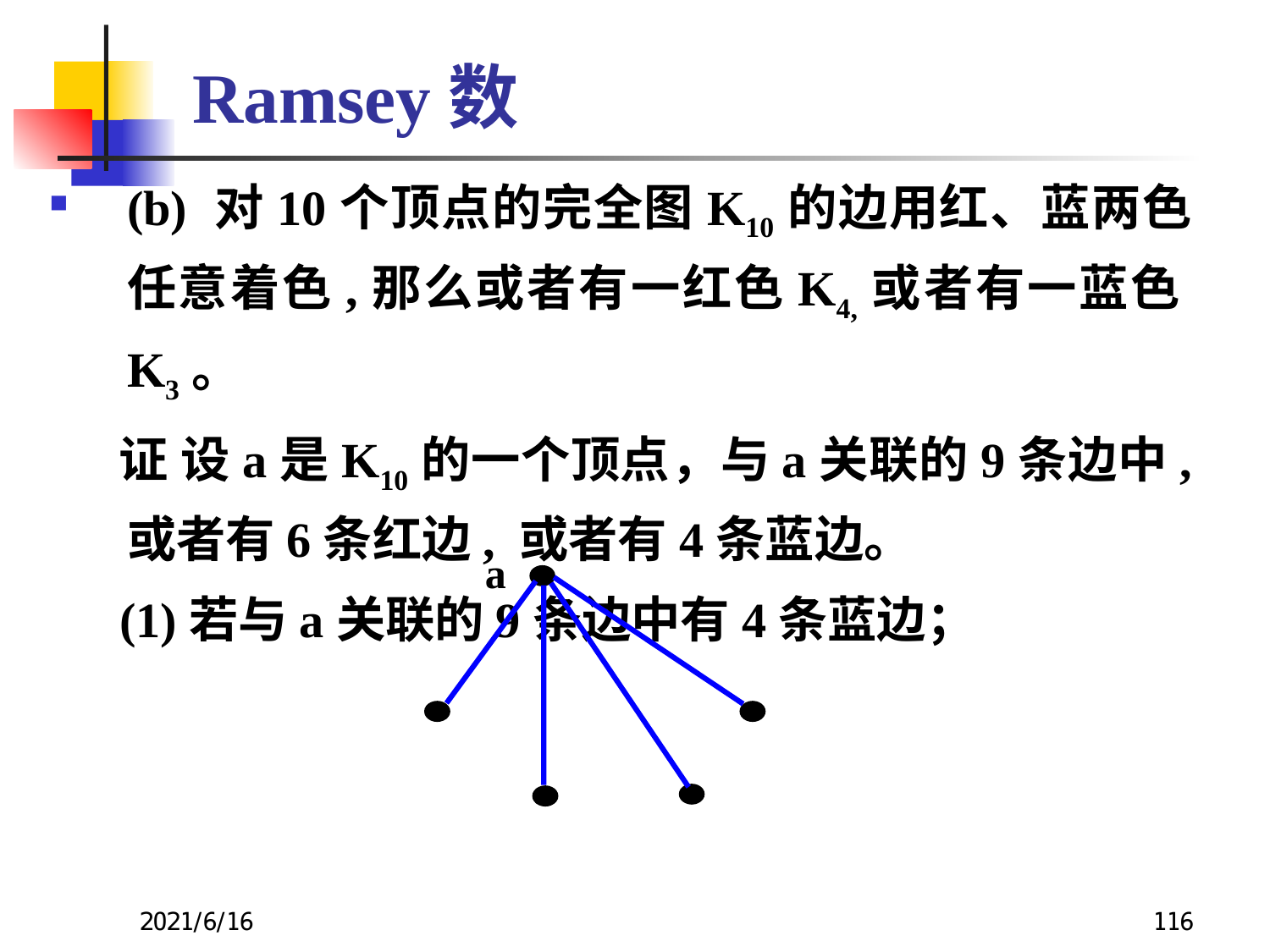

# Ramsey数
(b) 对10个顶点的完全图K10的边用红、蓝两色任意着色,那么或者有一红色K4,或者有一蓝色K3。
     证 设a是K10的一个顶点，与a关联的9条边中, 或者有6条红边, 或者有4条蓝边。
     (1)若与a关联的9条边中有4条蓝边；

a

2021/6/16
116